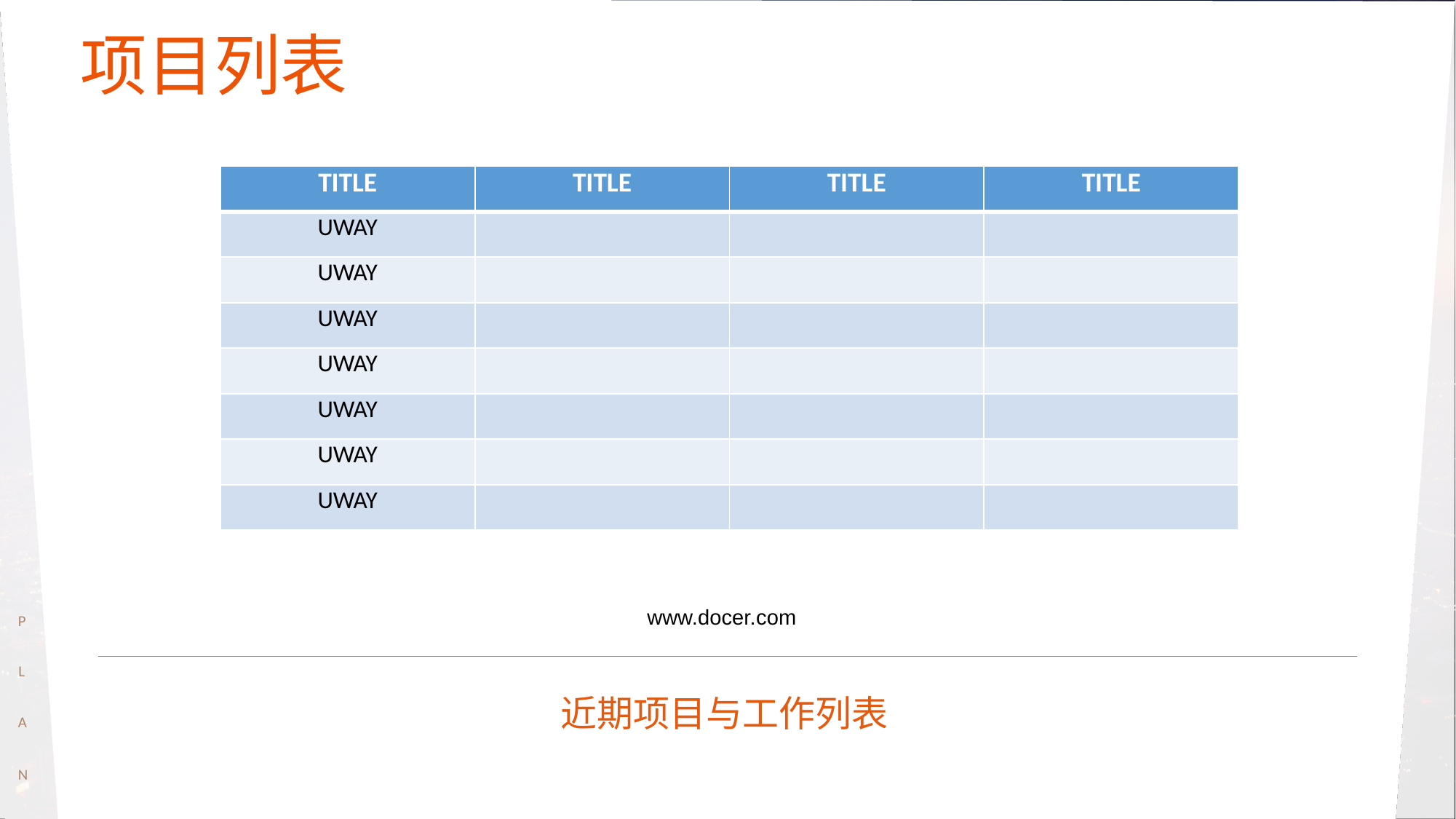

项目列表
| TITLE | TITLE | TITLE | TITLE |
| --- | --- | --- | --- |
| UWAY |  |  |  |
| UWAY |  |  |  |
| UWAY |  |  |  |
| UWAY |  |  |  |
| UWAY |  |  |  |
| UWAY |  |  |  |
| UWAY |  |  |  |

www.docer.com
P
 L
A
N
近期项目与工作列表